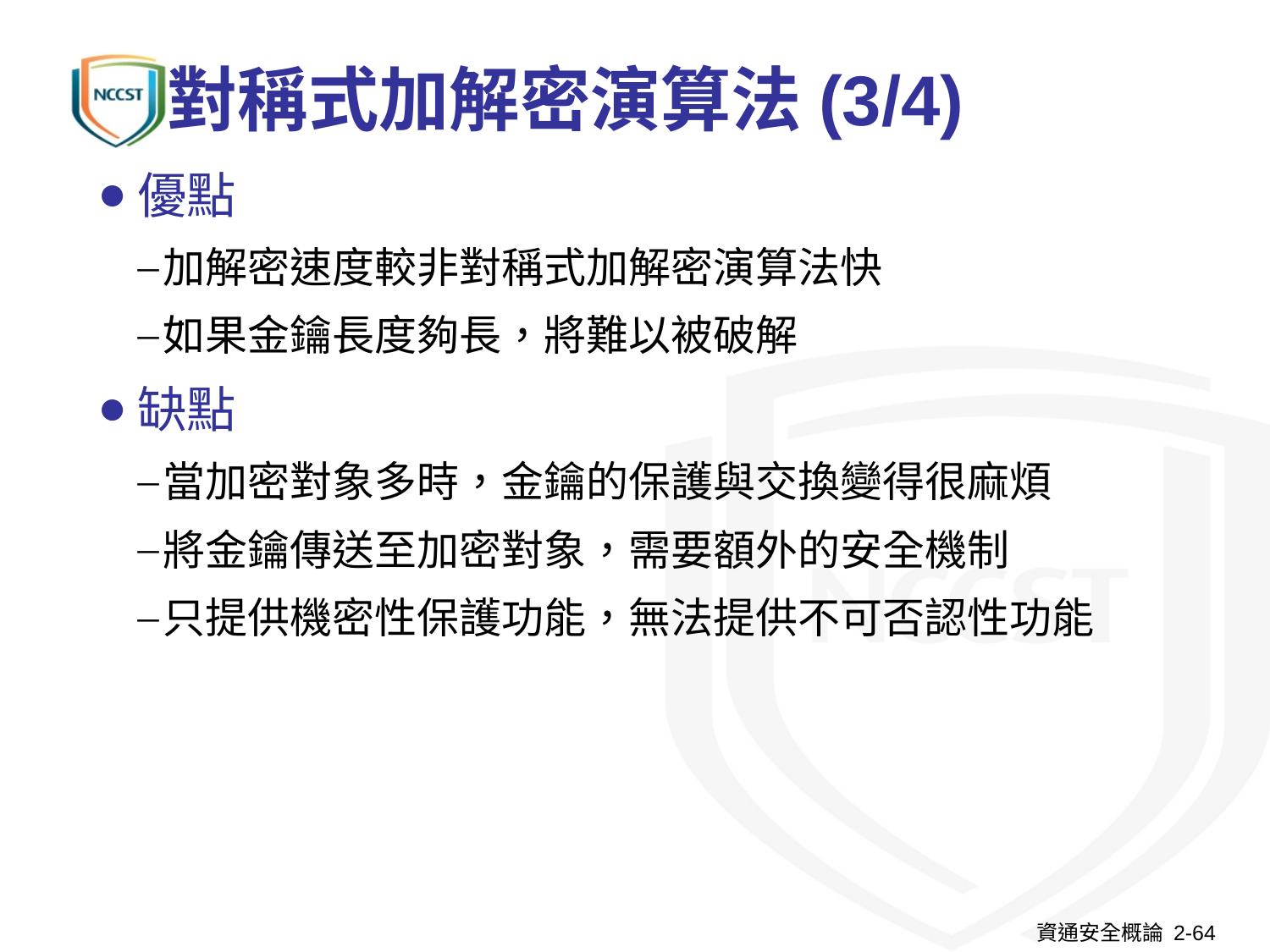

# 對稱式加解密演算法(3/4)
優點
加解密速度較非對稱式加解密演算法快
如果金鑰長度夠長，將難以被破解
缺點
當加密對象多時，金鑰的保護與交換變得很麻煩
將金鑰傳送至加密對象，需要額外的安全機制
只提供機密性保護功能，無法提供不可否認性功能